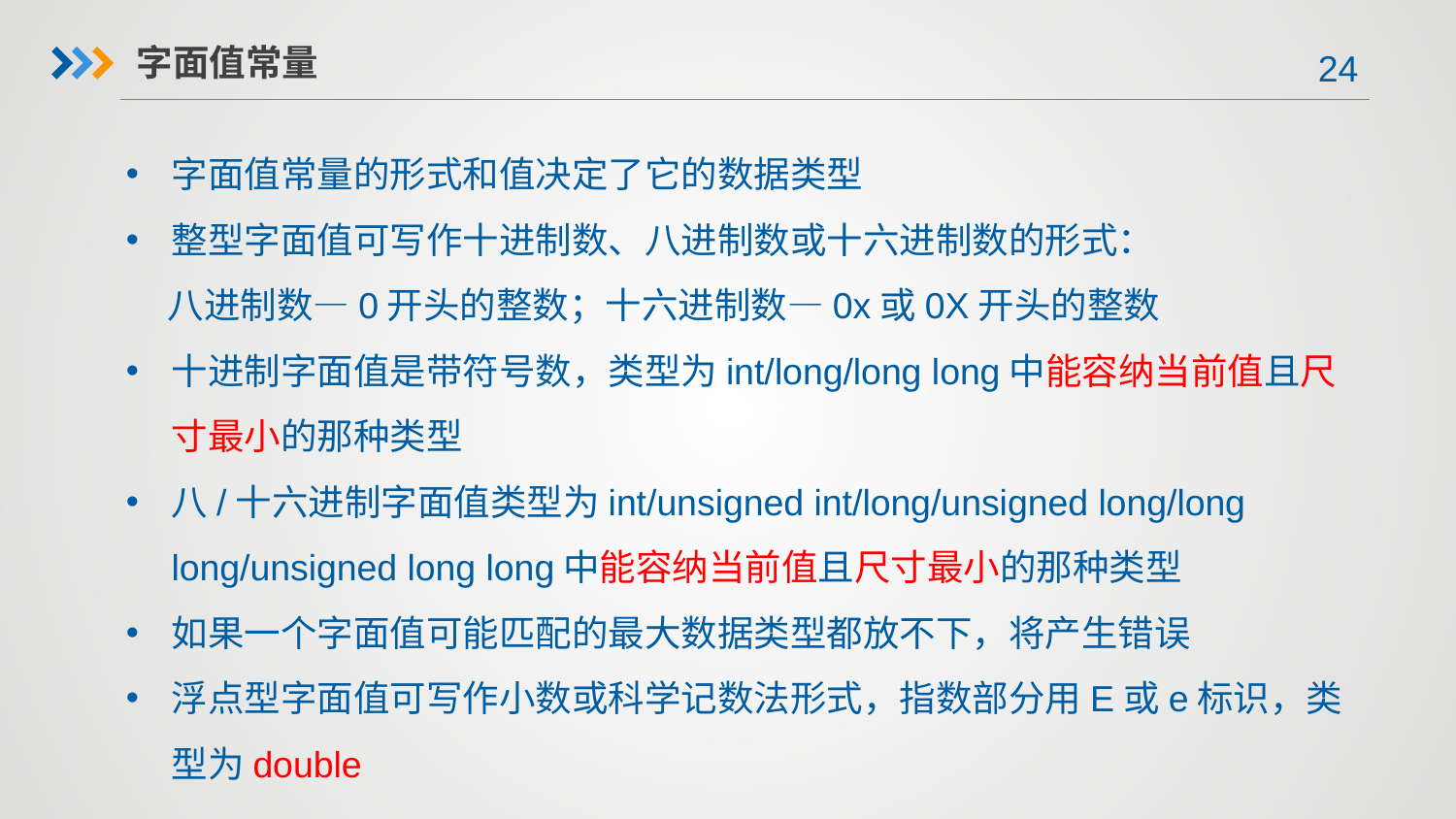

字面值常量
字面值常量的形式和值决定了它的数据类型
整型字面值可写作十进制数、八进制数或十六进制数的形式：
    八进制数—0开头的整数；十六进制数—0x或0X开头的整数
十进制字面值是带符号数，类型为int/long/long long中能容纳当前值且尺寸最小的那种类型
八/十六进制字面值类型为int/unsigned int/long/unsigned long/long long/unsigned long long中能容纳当前值且尺寸最小的那种类型
如果一个字面值可能匹配的最大数据类型都放不下，将产生错误
浮点型字面值可写作小数或科学记数法形式，指数部分用E或e标识，类型为double